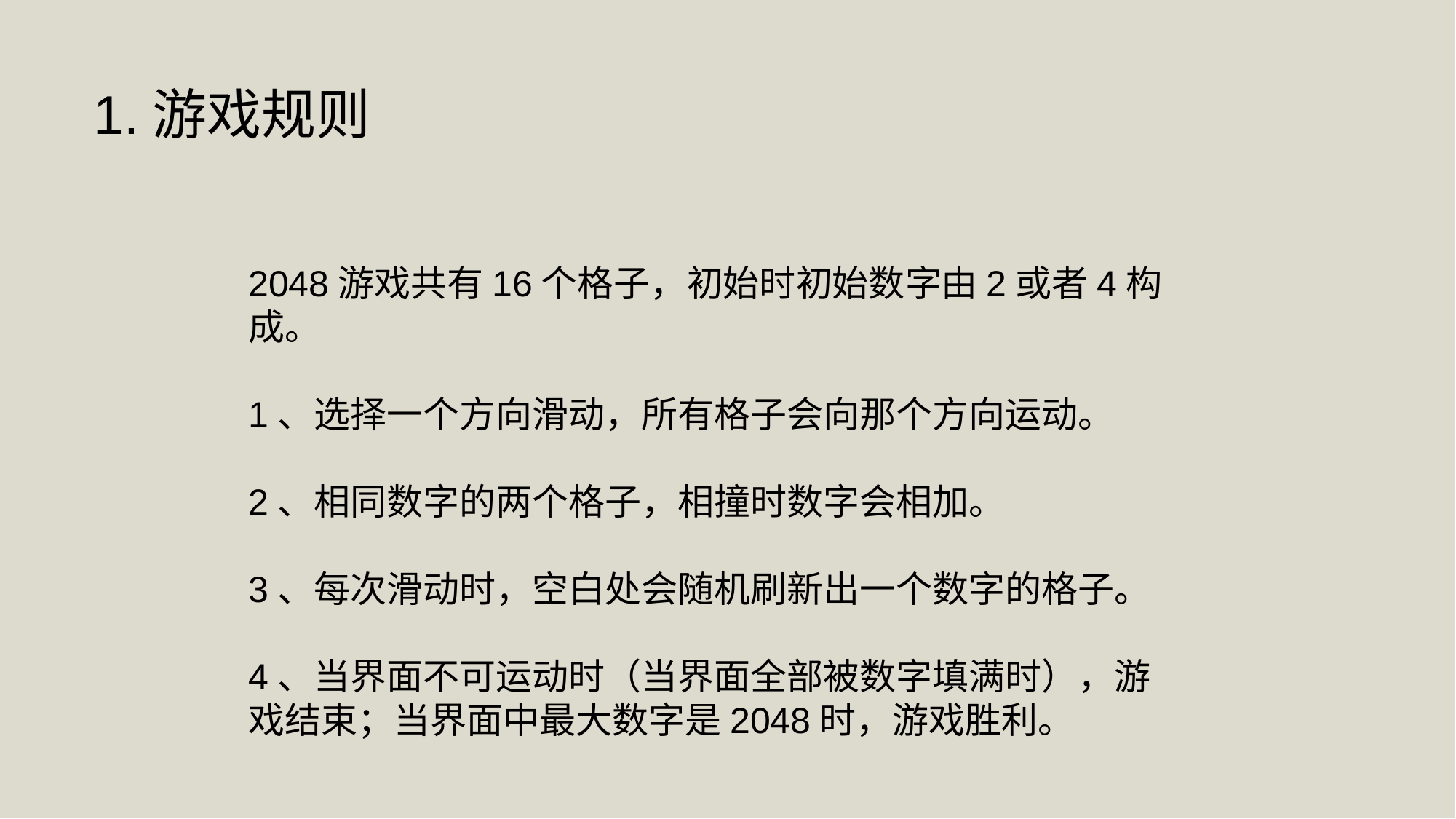

1.游戏规则
2048游戏共有16个格子，初始时初始数字由2或者4构成。

1、选择一个方向滑动，所有格子会向那个方向运动。

2、相同数字的两个格子，相撞时数字会相加。

3、每次滑动时，空白处会随机刷新出一个数字的格子。

4、当界面不可运动时（当界面全部被数字填满时），游戏结束；当界面中最大数字是2048时，游戏胜利。